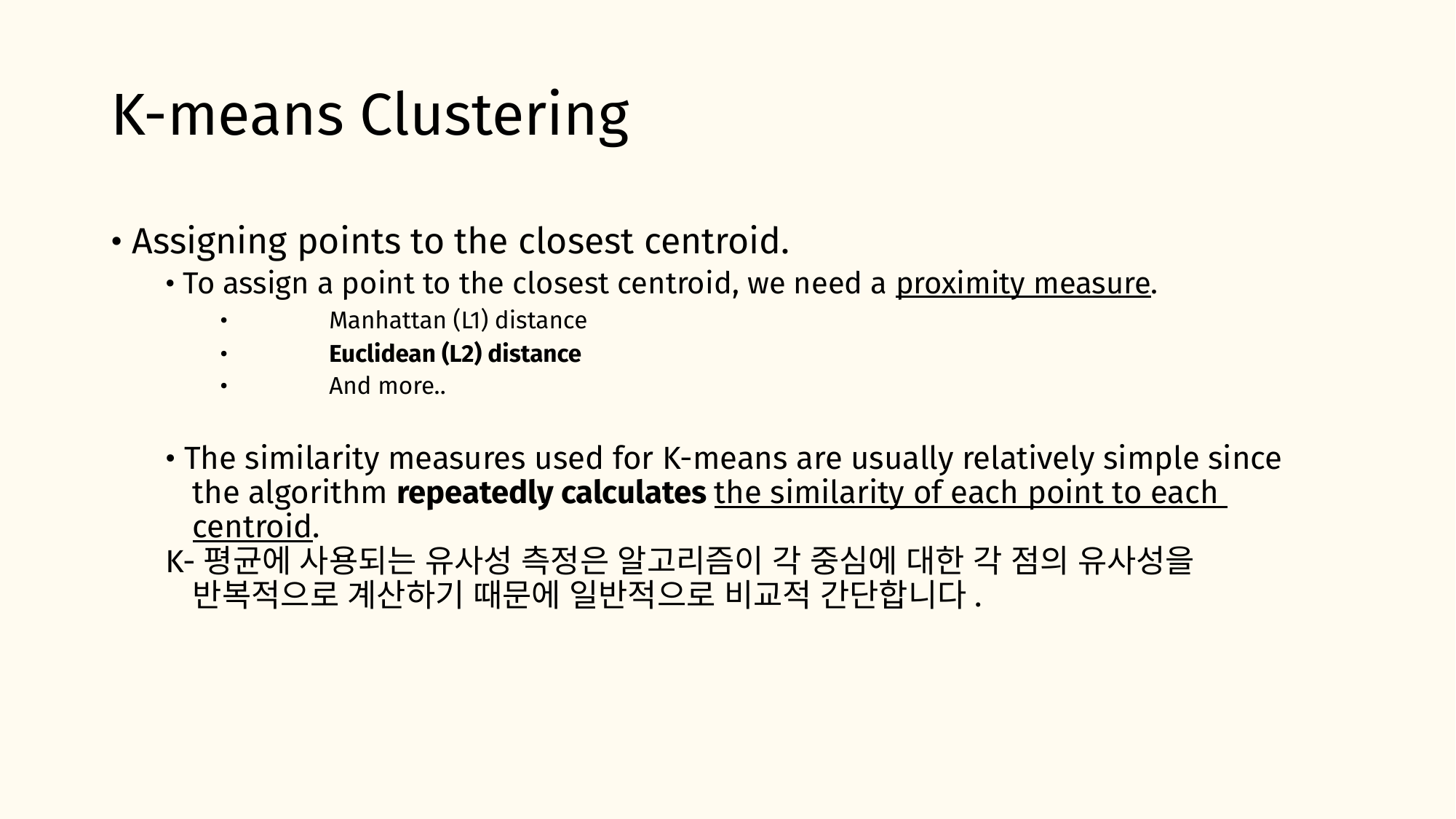

# K-means Clustering
• Assigning points to the closest centroid.
• To assign a point to the closest centroid, we need a proximity measure.
•	Manhattan (L1) distance
•	Euclidean (L2) distance
•	And more..

• The similarity measures used for K-means are usually relatively simple since  the algorithm repeatedly calculates the similarity of each point to each  centroid.
K-평균에 사용되는 유사성 측정은 알고리즘이 각 중심에 대한 각 점의 유사성을 반복적으로 계산하기 때문에 일반적으로 비교적 간단합니다.